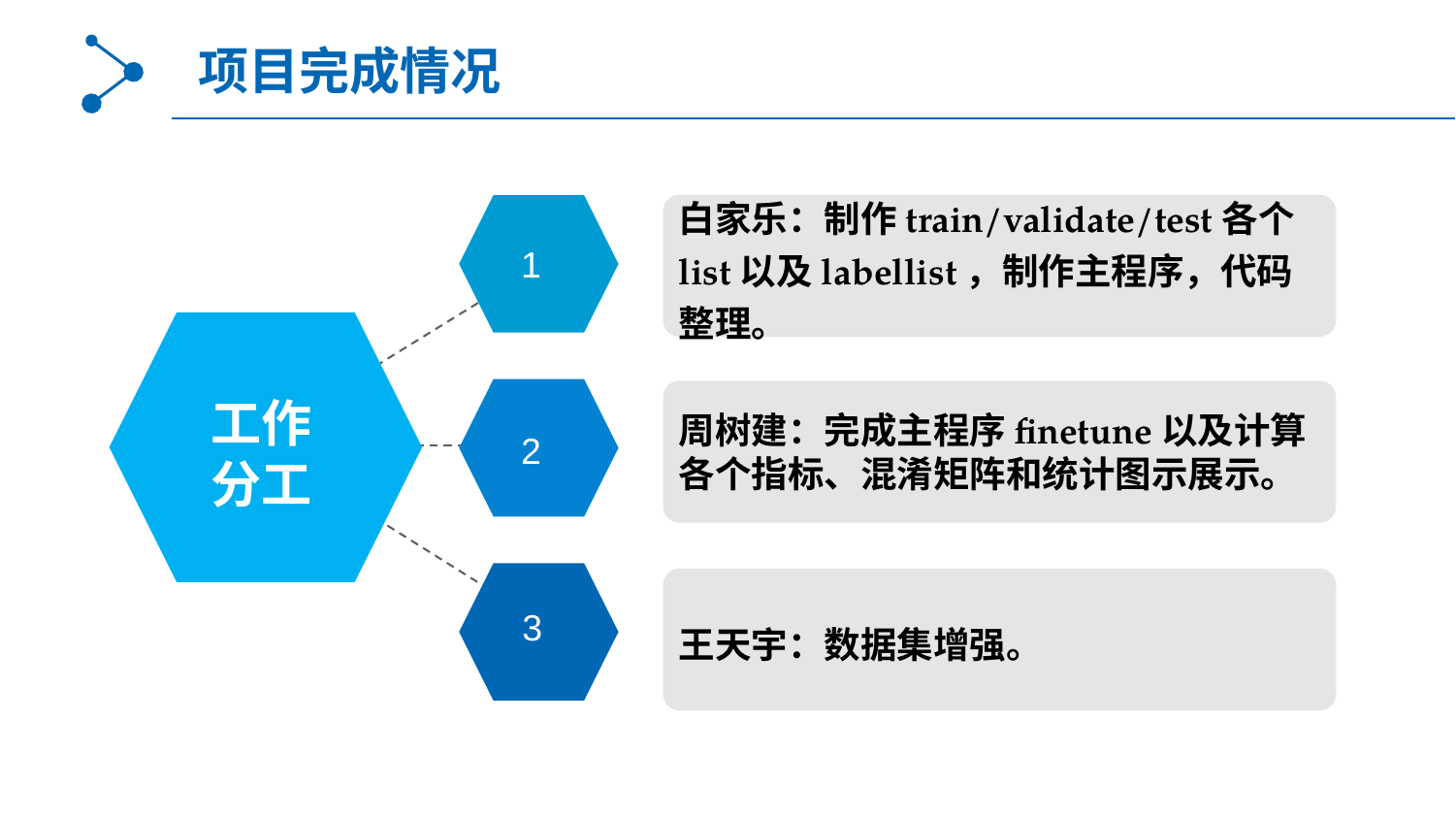

项目完成情况
白家乐：制作train/validate/test各个list以及labellist，制作主程序，代码整理。

1

工作
分工

2
周树建：完成主程序finetune以及计算各个指标、混淆矩阵和统计图示展示。

3
王天宇：数据集增强。